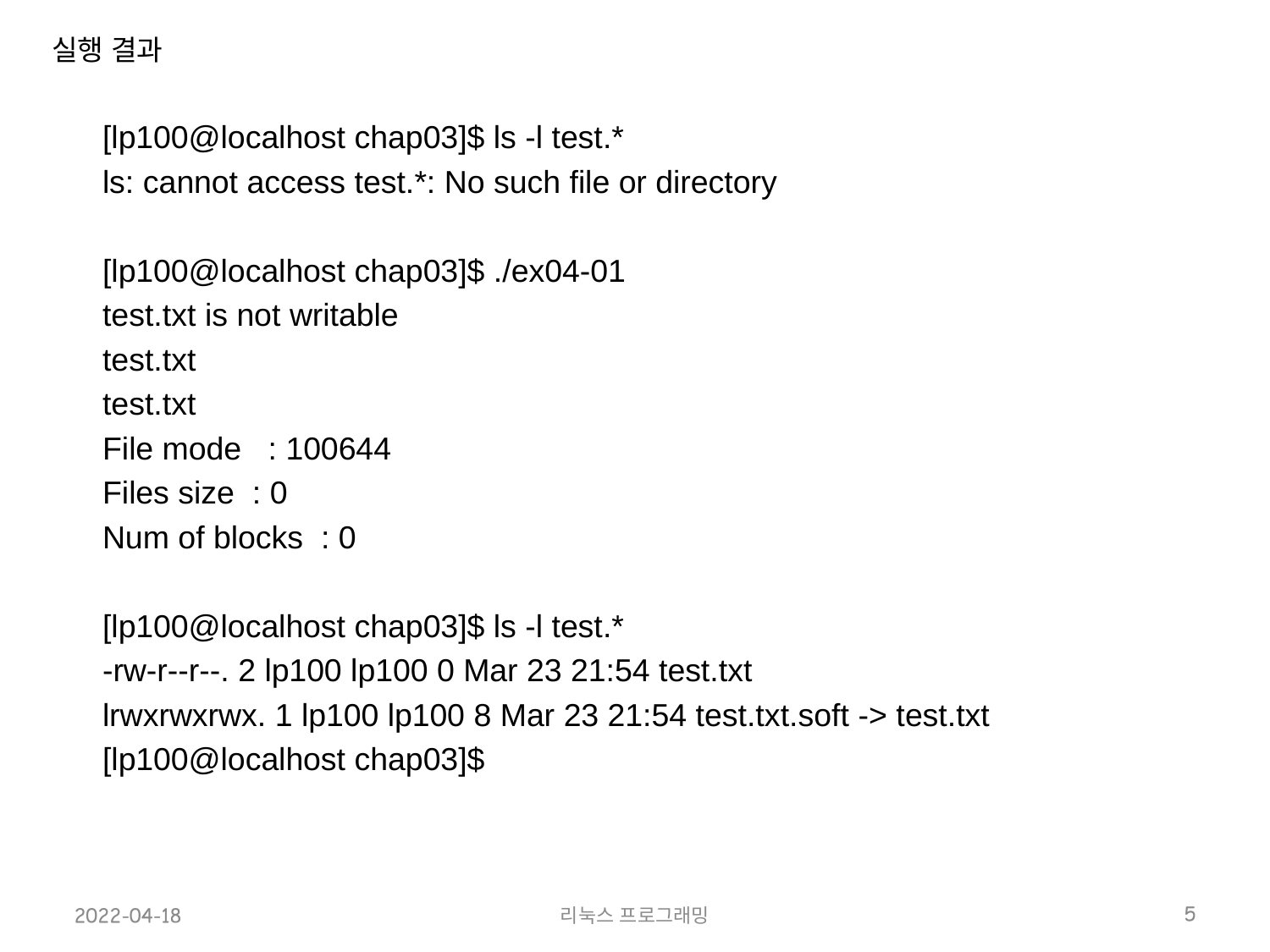

실행 결과

[lp100@localhost chap03]$ ls -l test.*
ls: cannot access test.*: No such file or directory

[lp100@localhost chap03]$ ./ex04-01
test.txt is not writable
test.txt
test.txt
File mode   : 100644
Files size  : 0
Num of blocks  : 0

[lp100@localhost chap03]$ ls -l test.*
-rw-r--r--. 2 lp100 lp100 0 Mar 23 21:54 test.txt
lrwxrwxrwx. 1 lp100 lp100 8 Mar 23 21:54 test.txt.soft -> test.txt
[lp100@localhost chap03]$
2022-04-18
리눅스 프로그래밍
5